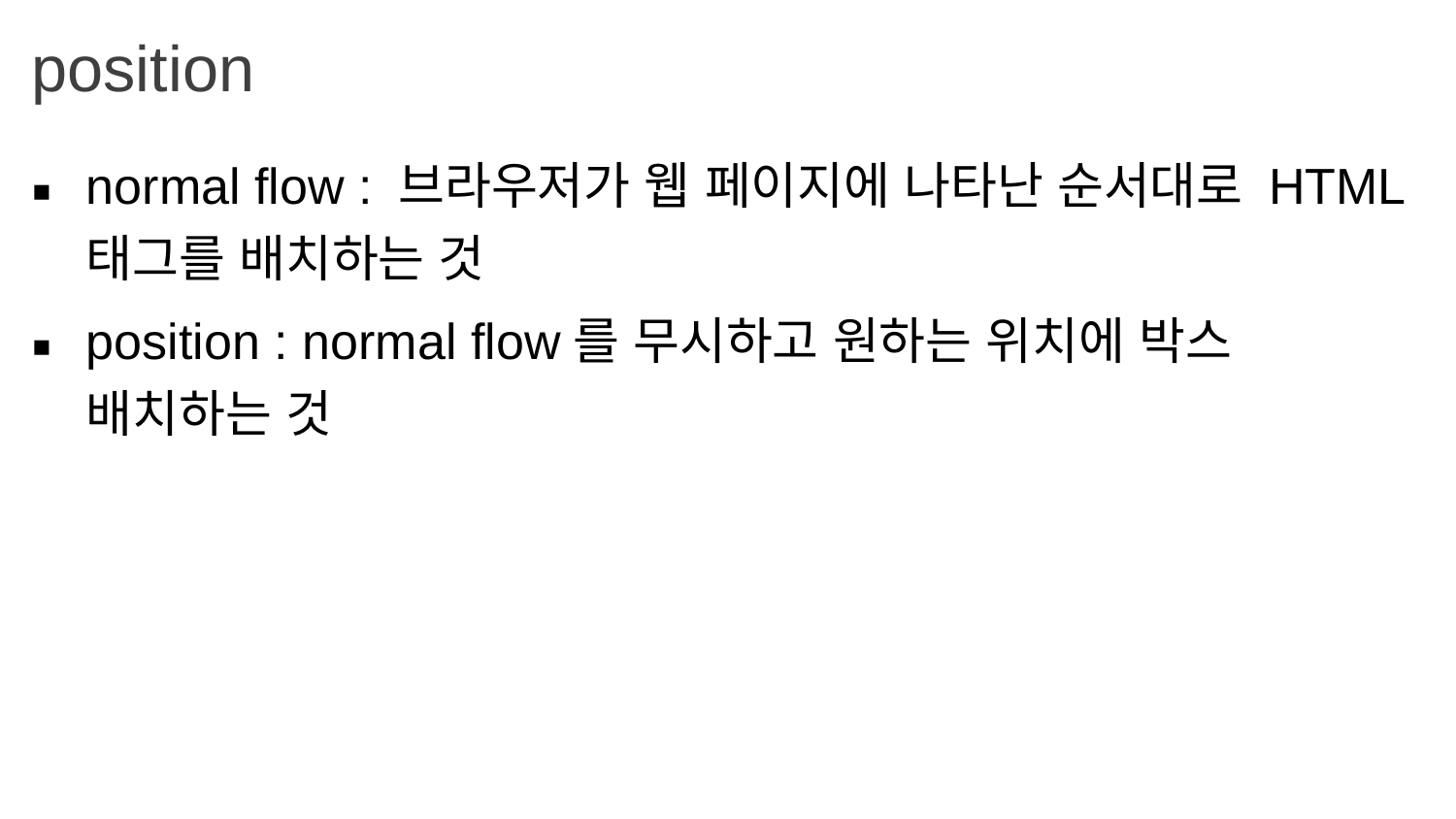

position
normal flow : 브라우저가 웹 페이지에 나타난 순서대로 HTML 태그를 배치하는 것
position : normal flow를 무시하고 원하는 위치에 박스 배치하는 것